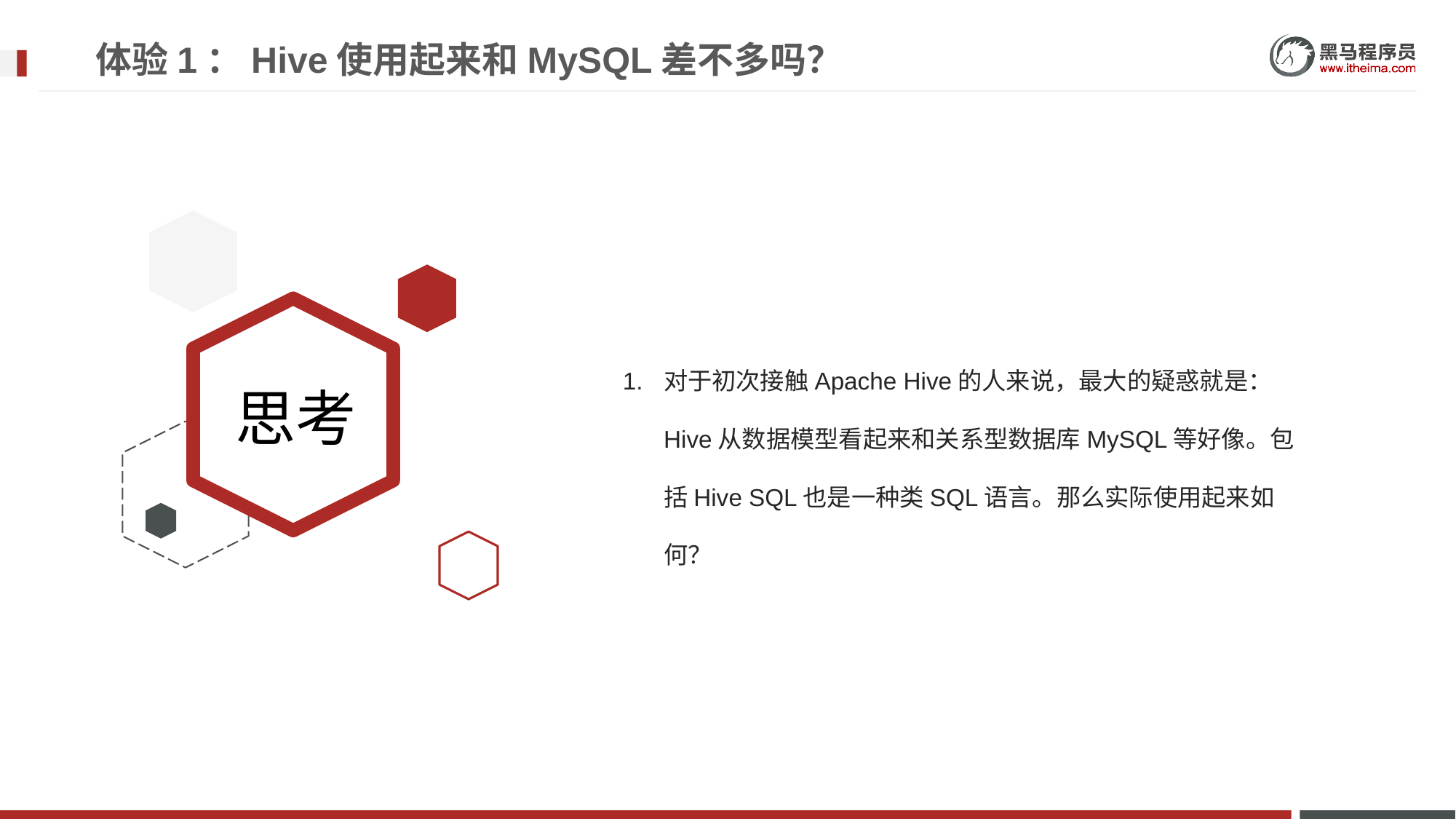

# 体验1：Hive使用起来和MySQL差不多吗？
对于初次接触Apache Hive的人来说，最大的疑惑就是：Hive从数据模型看起来和关系型数据库MySQL等好像。包括Hive SQL也是一种类SQL语言。那么实际使用起来如何？